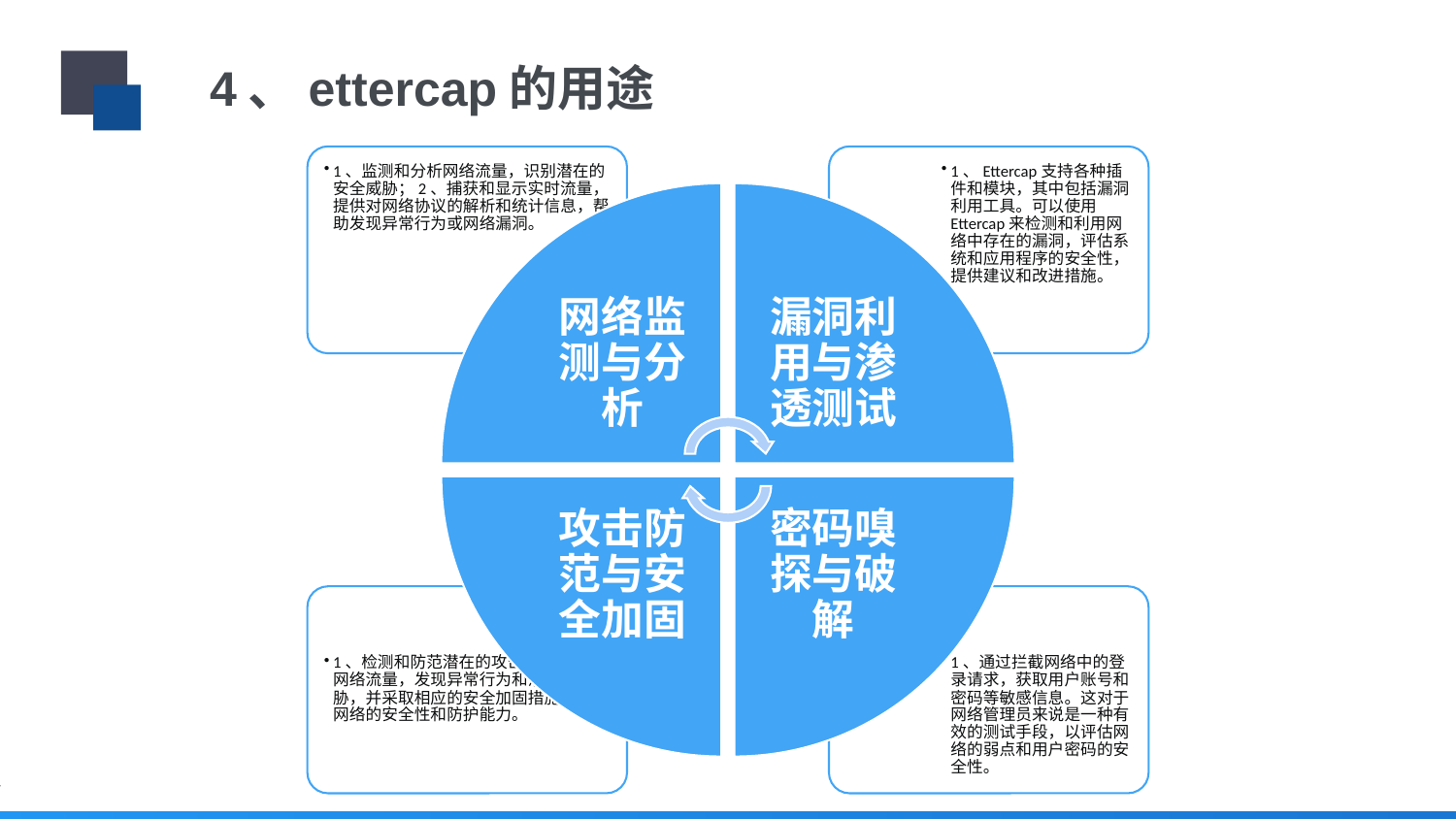

4、ettercap的用途

1、通过拦截网络中的登录请求，获取用户账号和密码等敏感信息。这对于网络管理员来说是一种有效的测试手段，以评估网络的弱点和用户密码的安全性。
1、检测和防范潜在的攻击。通过监控网络流量，发现异常行为和潜在的威胁，并采取相应的安全加固措施，提高网络的安全性和防护能力。
1、Ettercap支持各种插件和模块，其中包括漏洞利用工具。可以使用Ettercap来检测和利用网络中存在的漏洞，评估系统和应用程序的安全性，提供建议和改进措施。
1、监测和分析网络流量，识别潜在的安全威胁；2、捕获和显示实时流量，提供对网络协议的解析和统计信息，帮助发现异常行为或网络漏洞。
网络监测与分析
漏洞利用与渗透测试
密码嗅探与破解
攻击防范与安全加固